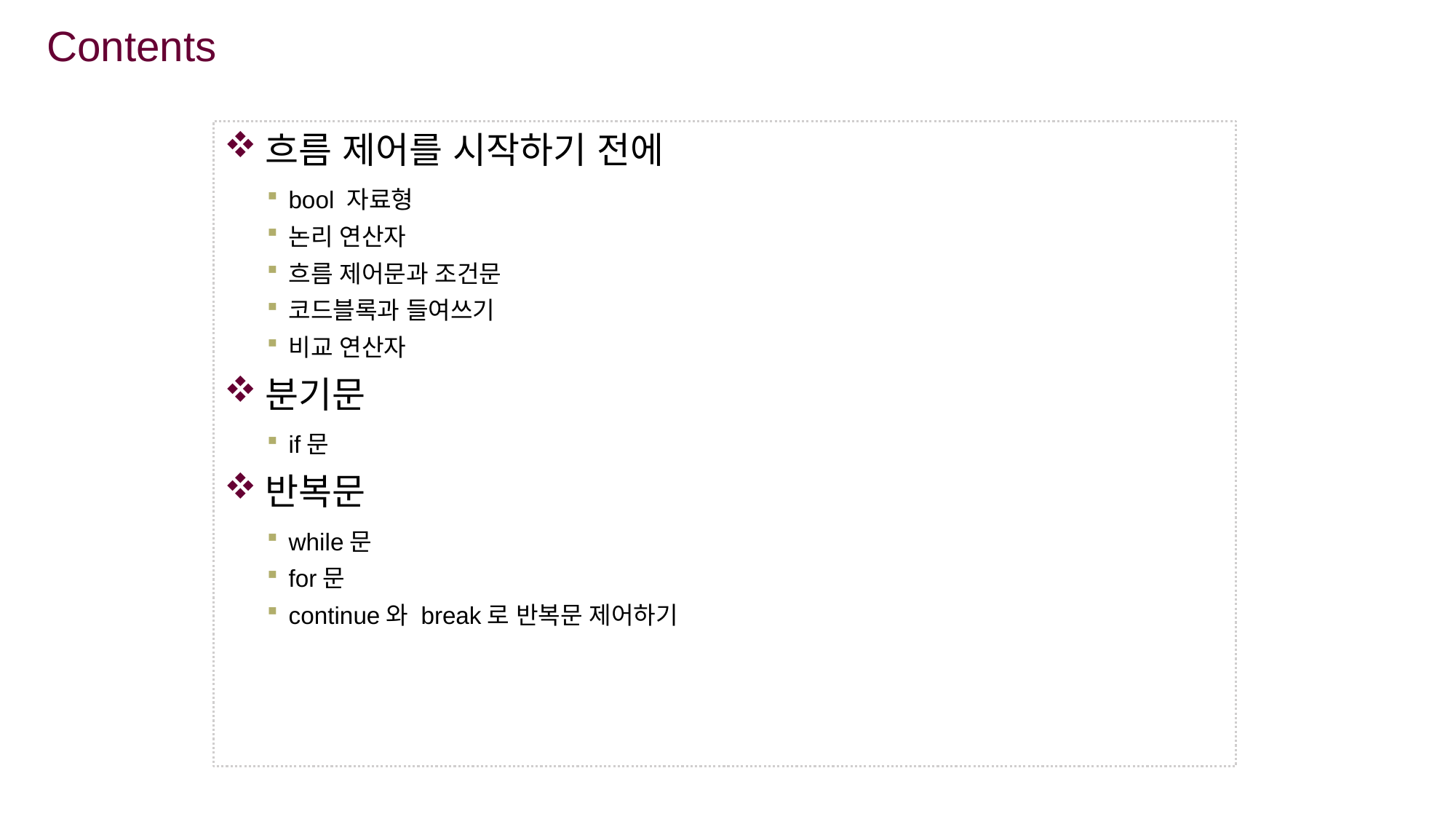

흐름 제어를 시작하기 전에
bool 자료형
논리 연산자
흐름 제어문과 조건문
코드블록과 들여쓰기
비교 연산자
분기문
if문
반복문
while문
for문
continue와 break로 반복문 제어하기